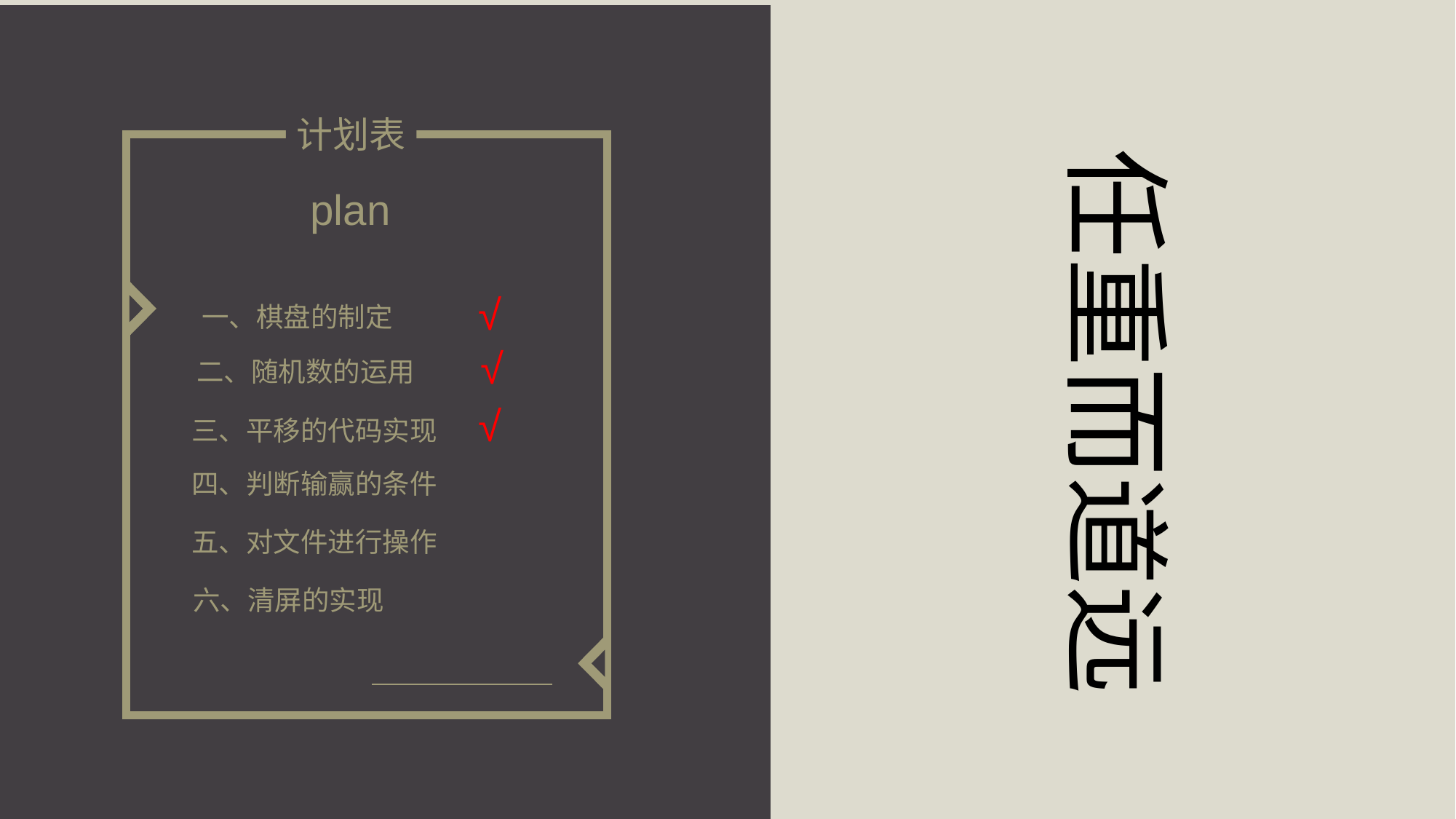

计划表
ADDYOUR TITLE

任重而道远
plan

√
一、棋盘的制定
√
二、随机数的运用
√
三、平移的代码实现
四、判断输赢的条件
五、对文件进行操作
六、清屏的实现